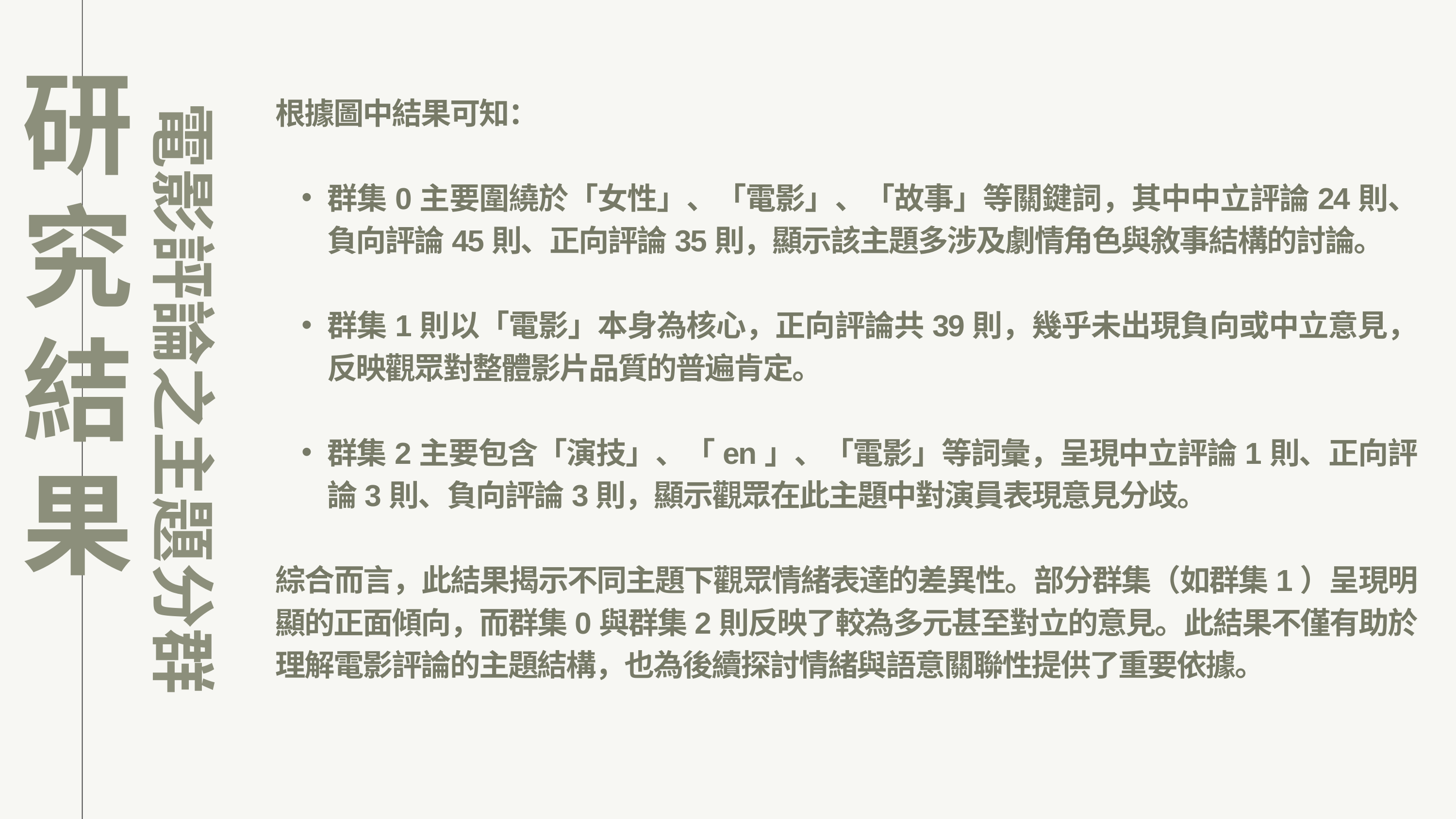

研究結果
電影評論之主題分群
根據圖中結果可知：

群集0主要圍繞於「女性」、「電影」、「故事」等關鍵詞，其中中立評論24則、負向評論45則、正向評論35則，顯示該主題多涉及劇情角色與敘事結構的討論。

群集1則以「電影」本身為核心，正向評論共39則，幾乎未出現負向或中立意見，反映觀眾對整體影片品質的普遍肯定。

群集2主要包含「演技」、「en」、「電影」等詞彙，呈現中立評論1則、正向評論3則、負向評論3則，顯示觀眾在此主題中對演員表現意見分歧。

綜合而言，此結果揭示不同主題下觀眾情緒表達的差異性。部分群集（如群集1）呈現明顯的正面傾向，而群集0與群集2則反映了較為多元甚至對立的意見。此結果不僅有助於理解電影評論的主題結構，也為後續探討情緒與語意關聯性提供了重要依據。